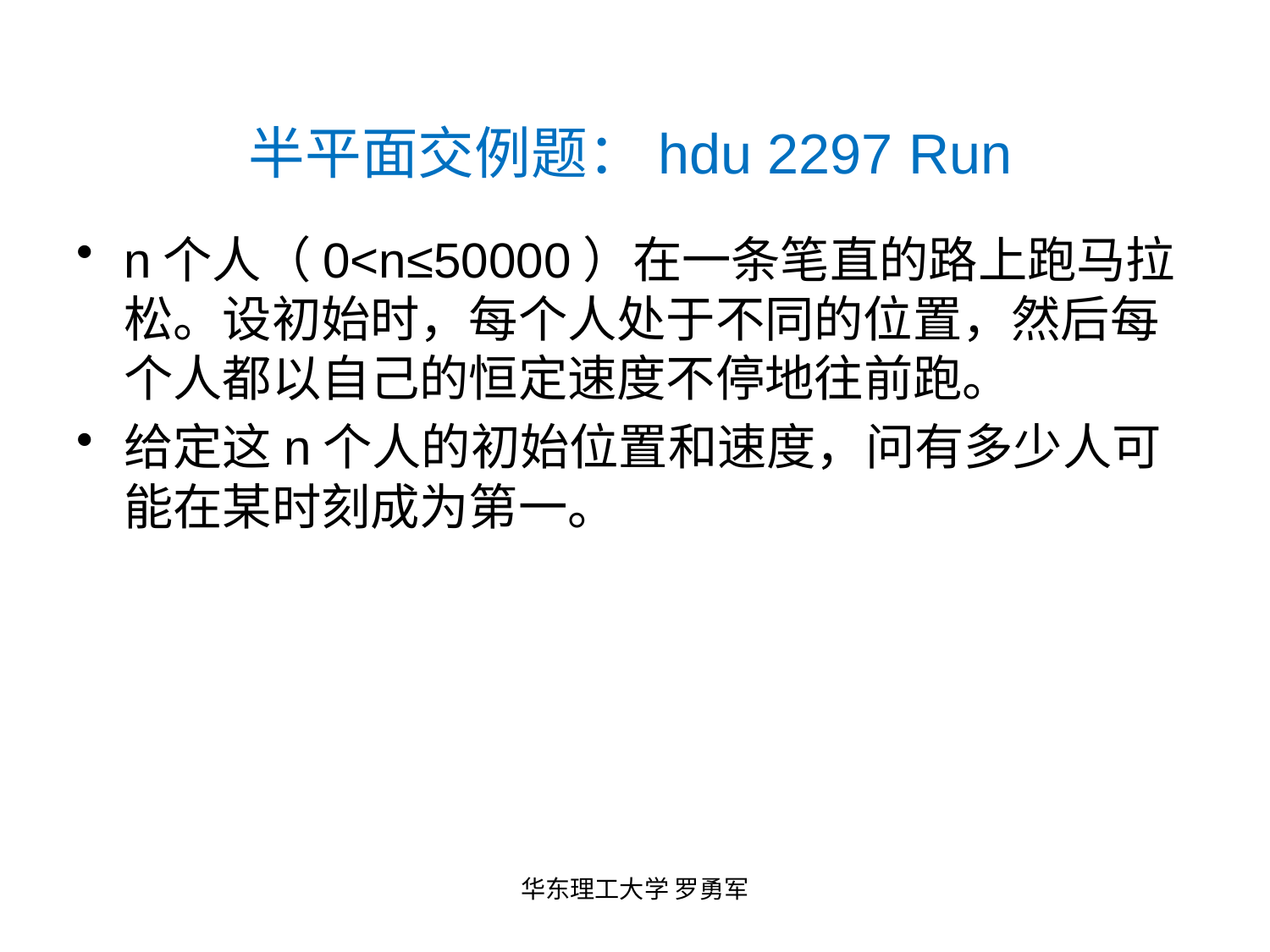

# 半平面交例题：hdu 2297 Run
n个人（0<n≤50000）在一条笔直的路上跑马拉松。设初始时，每个人处于不同的位置，然后每个人都以自己的恒定速度不停地往前跑。
给定这n个人的初始位置和速度，问有多少人可能在某时刻成为第一。

华东理工大学 罗勇军